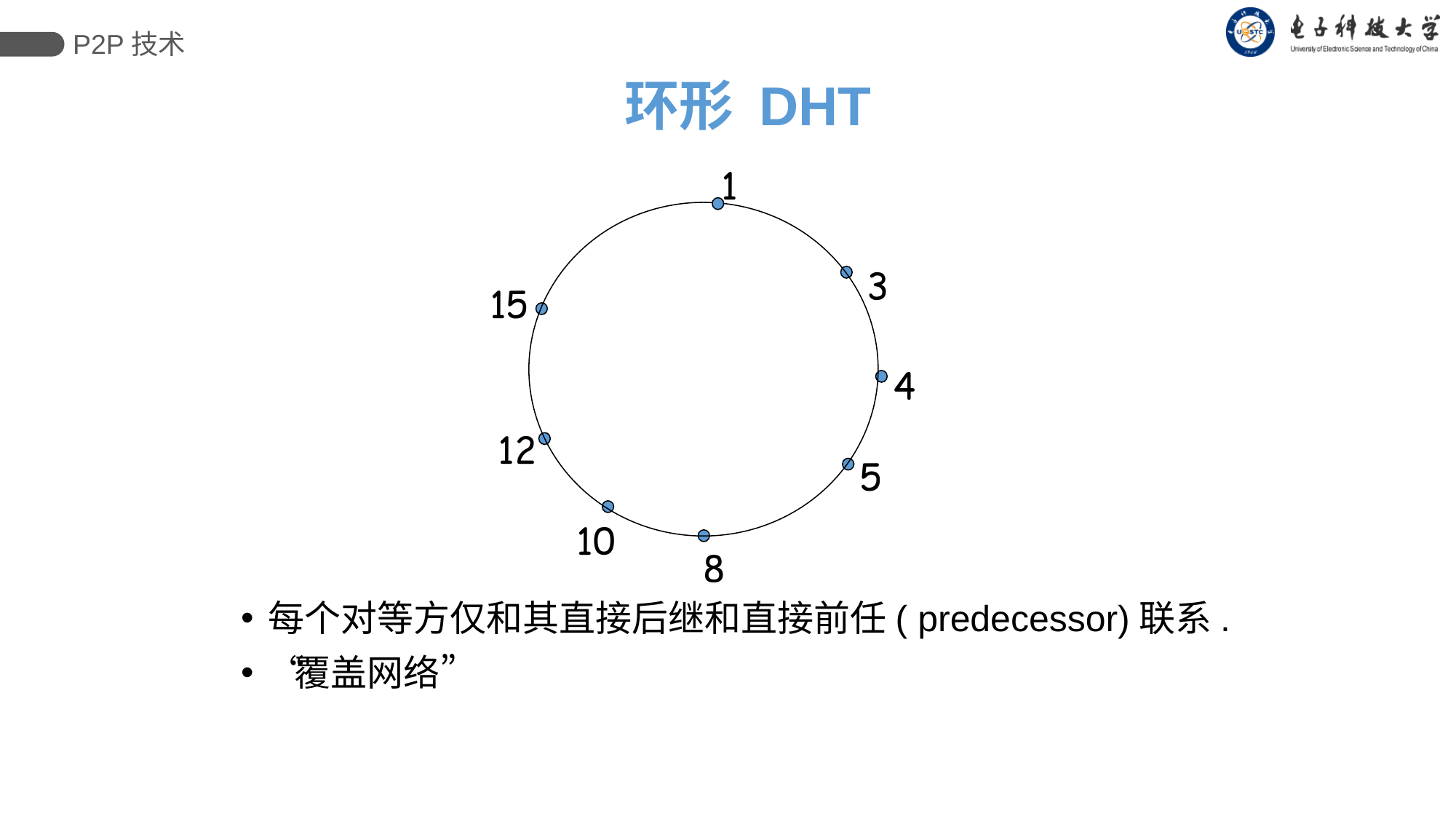

P2P技术
# 环形 DHT
1

3

15

4

12

5

10

8
每个对等方仅和其直接后继和直接前任( predecessor)联系.
“覆盖网络”